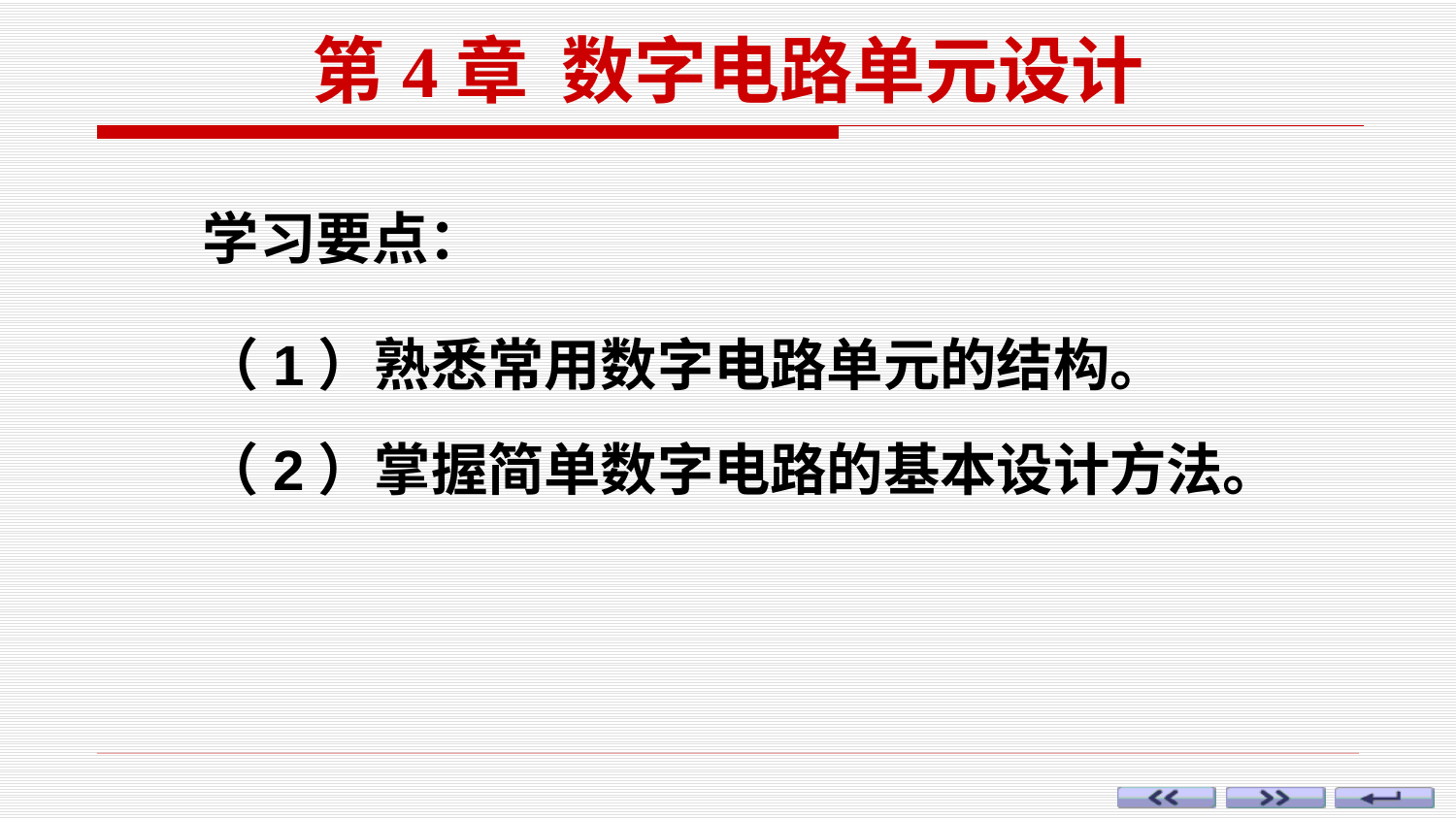

第4章  数字电路单元设计
学习要点：

（1）熟悉常用数字电路单元的结构。
（2）掌握简单数字电路的基本设计方法。